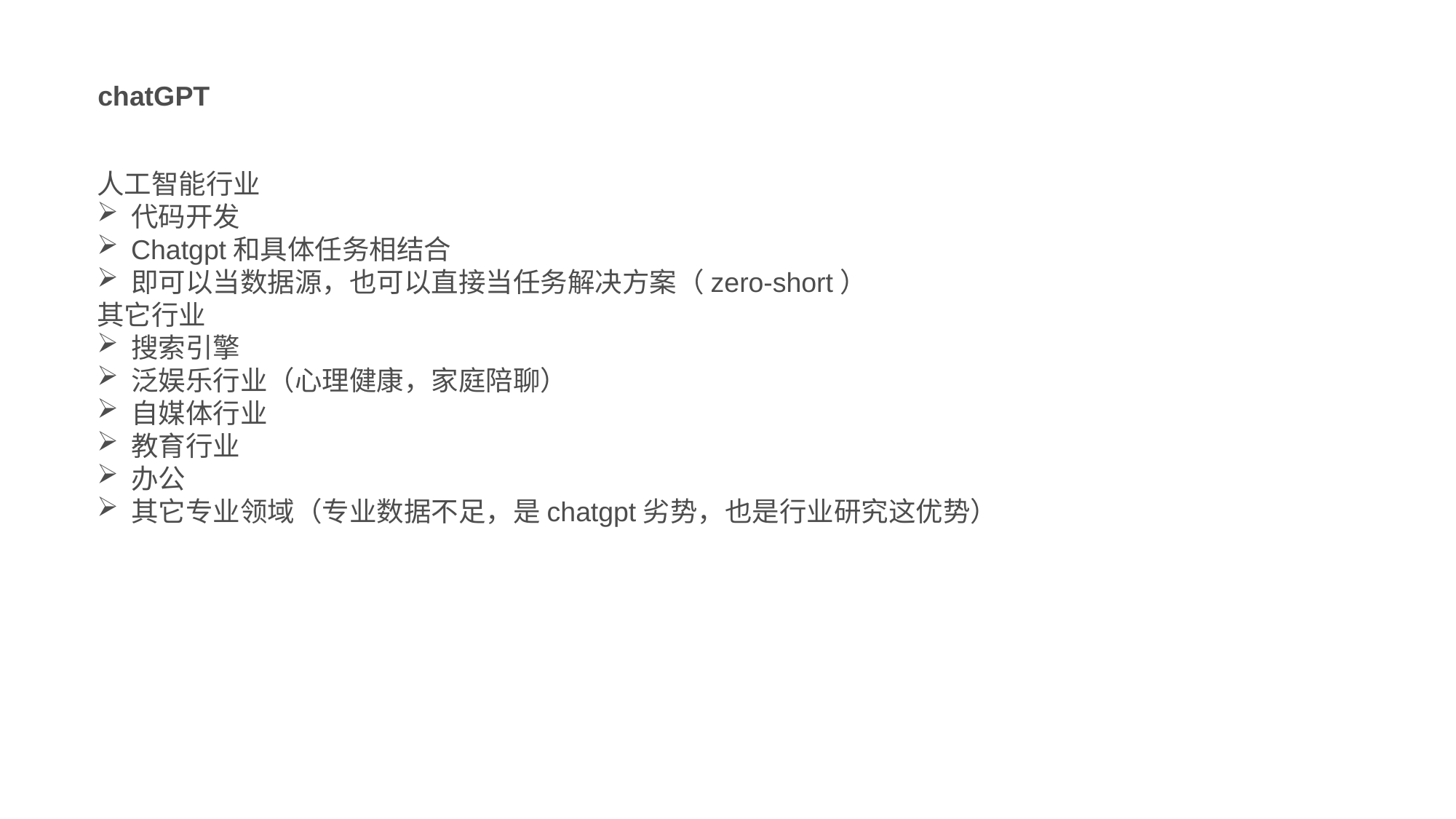

chatGPT
人工智能行业
代码开发
Chatgpt和具体任务相结合
即可以当数据源，也可以直接当任务解决方案（zero-short）
其它行业
搜索引擎
泛娱乐行业（心理健康，家庭陪聊）
自媒体行业
教育行业
办公
其它专业领域（专业数据不足，是chatgpt劣势，也是行业研究这优势）